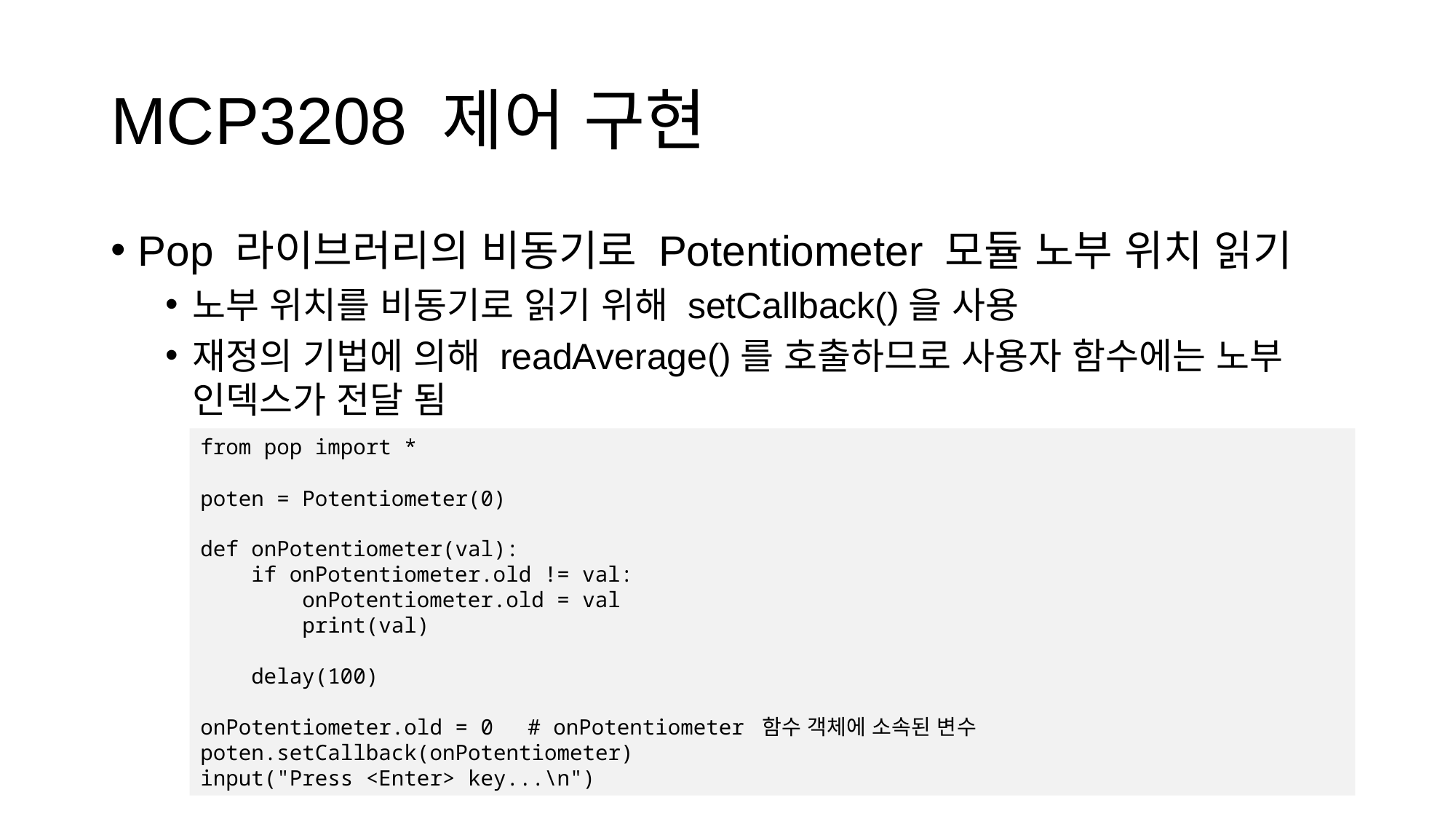

# MCP3208 제어 구현
Pop 라이브러리의 비동기로 Potentiometer 모듈 노부 위치 읽기
노부 위치를 비동기로 읽기 위해 setCallback()을 사용
재정의 기법에 의해 readAverage()를 호출하므로 사용자 함수에는 노부 인덱스가 전달 됨
from pop import *

poten = Potentiometer(0)

def onPotentiometer(val):
    if onPotentiometer.old != val:
        onPotentiometer.old = val
        print(val)

    delay(100)

onPotentiometer.old = 0	# onPotentiometer 함수 객체에 소속된 변수
poten.setCallback(onPotentiometer)
input("Press <Enter> key...\n")